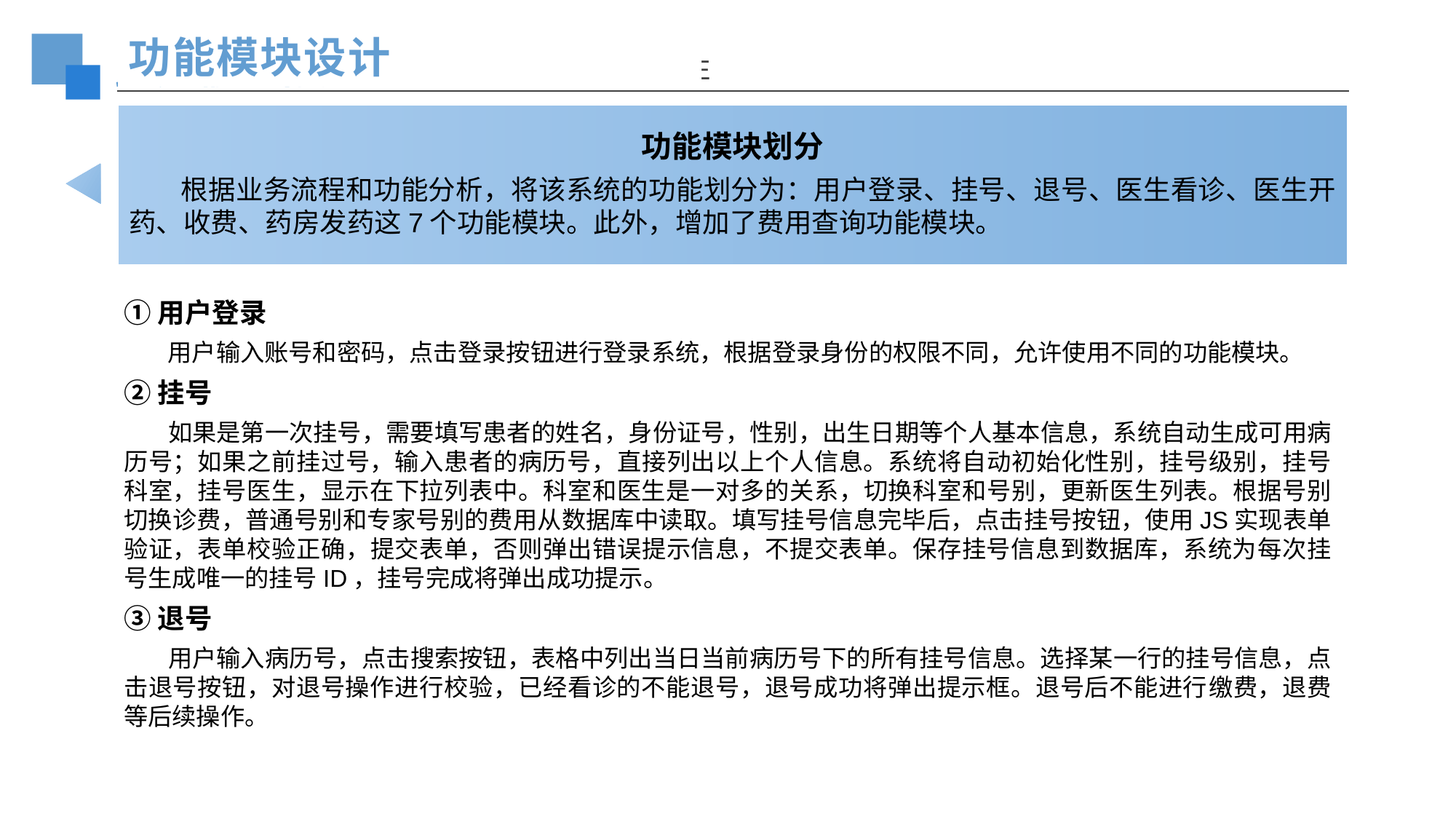

功能模块设计

功能模块划分
       根据业务流程和功能分析，将该系统的功能划分为：用户登录、挂号、退号、医生看诊、医生开药、收费、药房发药这7个功能模块。此外，增加了费用查询功能模块。

①用户登录
       用户输入账号和密码，点击登录按钮进行登录系统，根据登录身份的权限不同，允许使用不同的功能模块。
②挂号
       如果是第一次挂号，需要填写患者的姓名，身份证号，性别，出生日期等个人基本信息，系统自动生成可用病历号；如果之前挂过号，输入患者的病历号，直接列出以上个人信息。系统将自动初始化性别，挂号级别，挂号科室，挂号医生，显示在下拉列表中。科室和医生是一对多的关系，切换科室和号别，更新医生列表。根据号别切换诊费，普通号别和专家号别的费用从数据库中读取。填写挂号信息完毕后，点击挂号按钮，使用JS实现表单验证，表单校验正确，提交表单，否则弹出错误提示信息，不提交表单。保存挂号信息到数据库，系统为每次挂号生成唯一的挂号ID，挂号完成将弹出成功提示。
③退号
       用户输入病历号，点击搜索按钮，表格中列出当日当前病历号下的所有挂号信息。选择某一行的挂号信息，点击退号按钮，对退号操作进行校验，已经看诊的不能退号，退号成功将弹出提示框。退号后不能进行缴费，退费等后续操作。